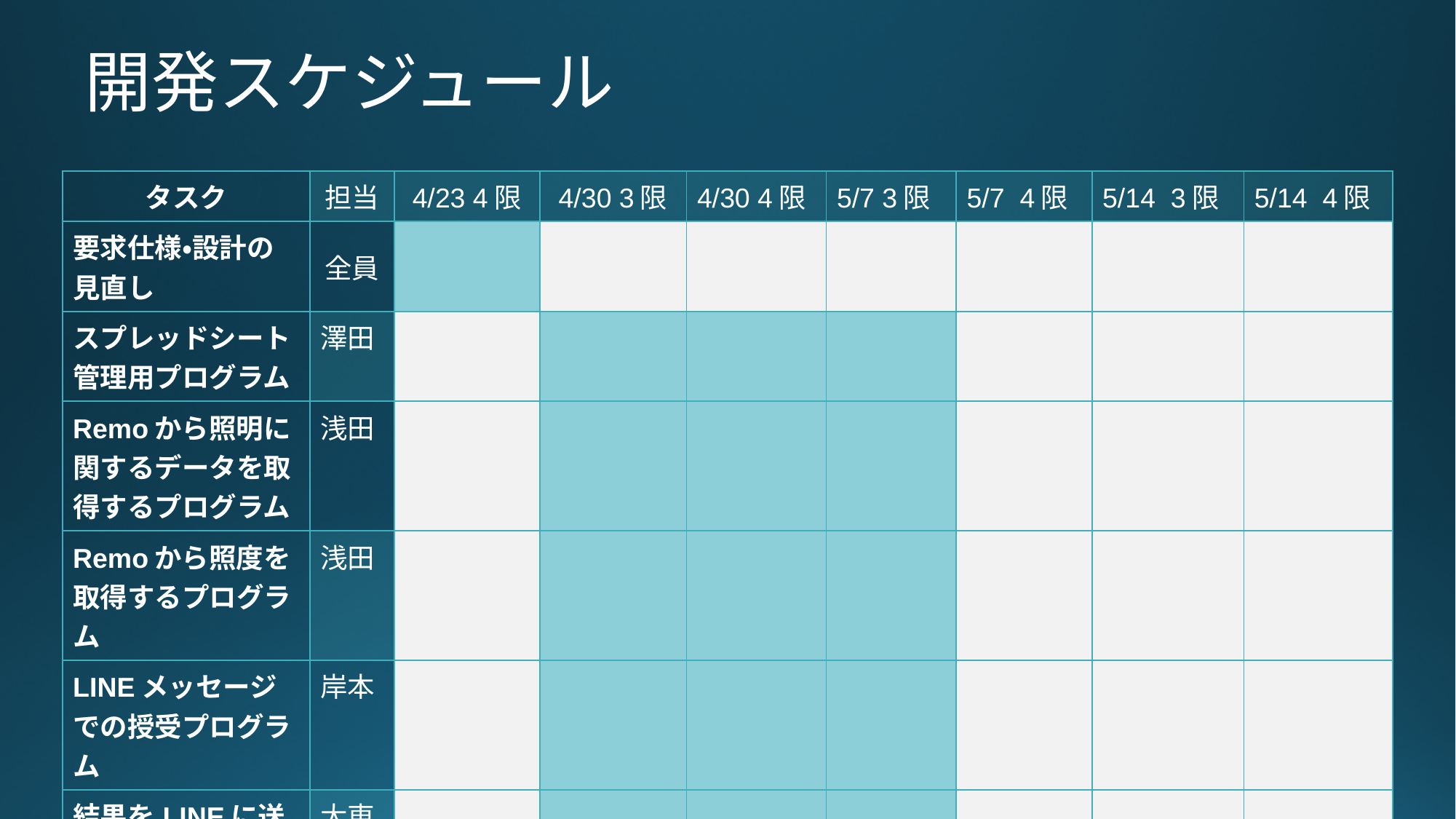

# 開発スケジュール
| タスク | 担当 | 4/23 4限 | 4/30 3限 | 4/30 4限 | 5/7 3限 | 5/7 4限 | 5/14 3限 | 5/14 4限 |
| --- | --- | --- | --- | --- | --- | --- | --- | --- |
| 要求仕様・設計の見直し | 全員 |  |  |  |  |  |  |  |
| スプレッドシート管理用プログラム | 澤田 |  |  |  |  |  |  |  |
| Remoから照明に関するデータを取得するプログラム | 浅田 |  |  |  |  |  |  |  |
| Remoから照度を取得するプログラム | 浅田 |  |  |  |  |  |  |  |
| LINEメッセージでの授受プログラム | 岸本 |  |  |  |  |  |  |  |
| 結果をLINEに送信するプログラム | 大東 |  |  |  |  |  |  |  |